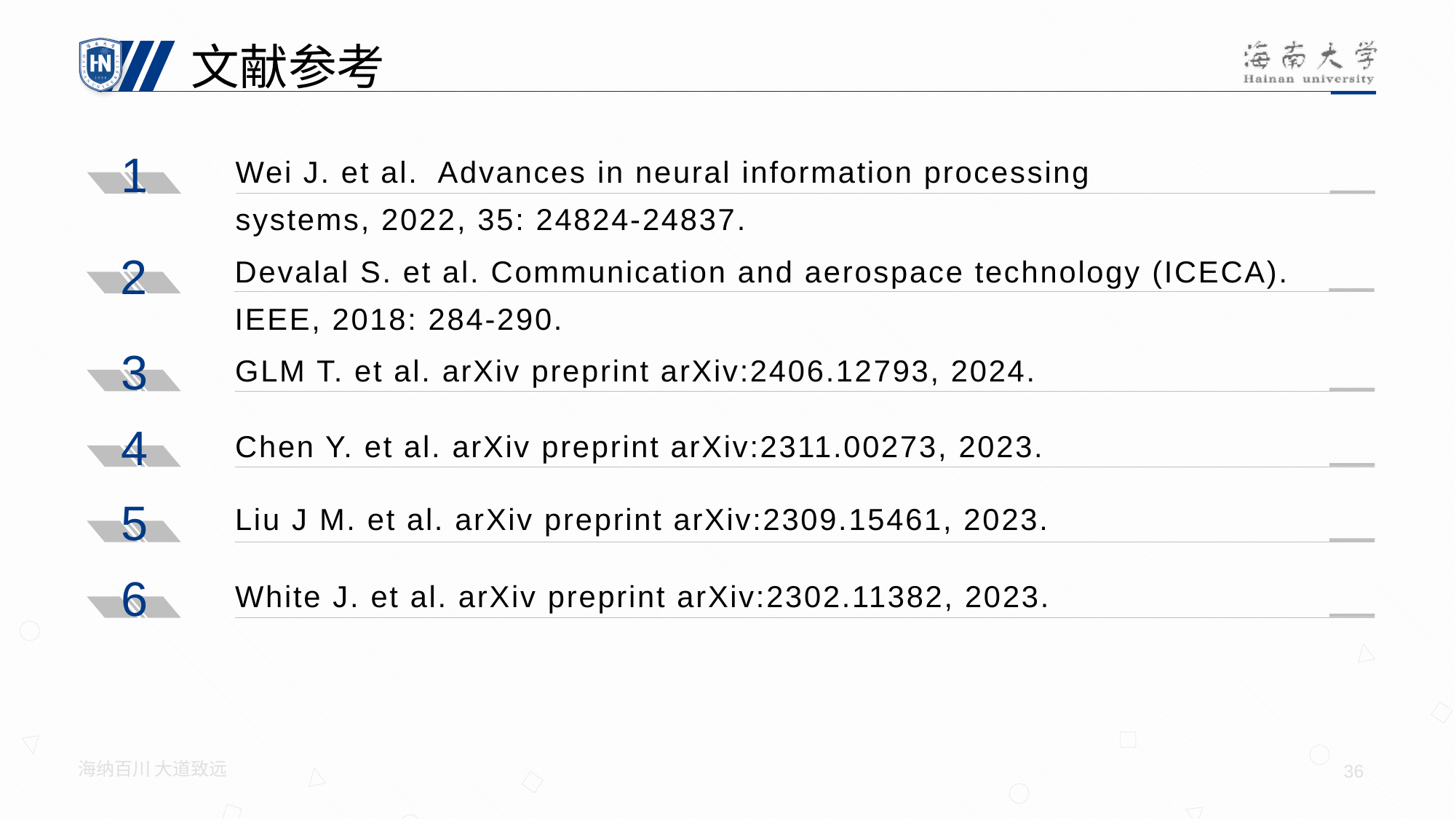

文献参考
1
Wei J. et al.  Advances in neural information processing systems, 2022, 35: 24824-24837.

2
Devalal S. et al. Communication and aerospace technology (ICECA). IEEE, 2018: 284-290.

3
GLM T. et al. arXiv preprint arXiv:2406.12793, 2024.

4
Chen Y. et al. arXiv preprint arXiv:2311.00273, 2023.

5
Liu J M. et al. arXiv preprint arXiv:2309.15461, 2023.

6
White J. et al. arXiv preprint arXiv:2302.11382, 2023.

海纳百川 大道致远
36